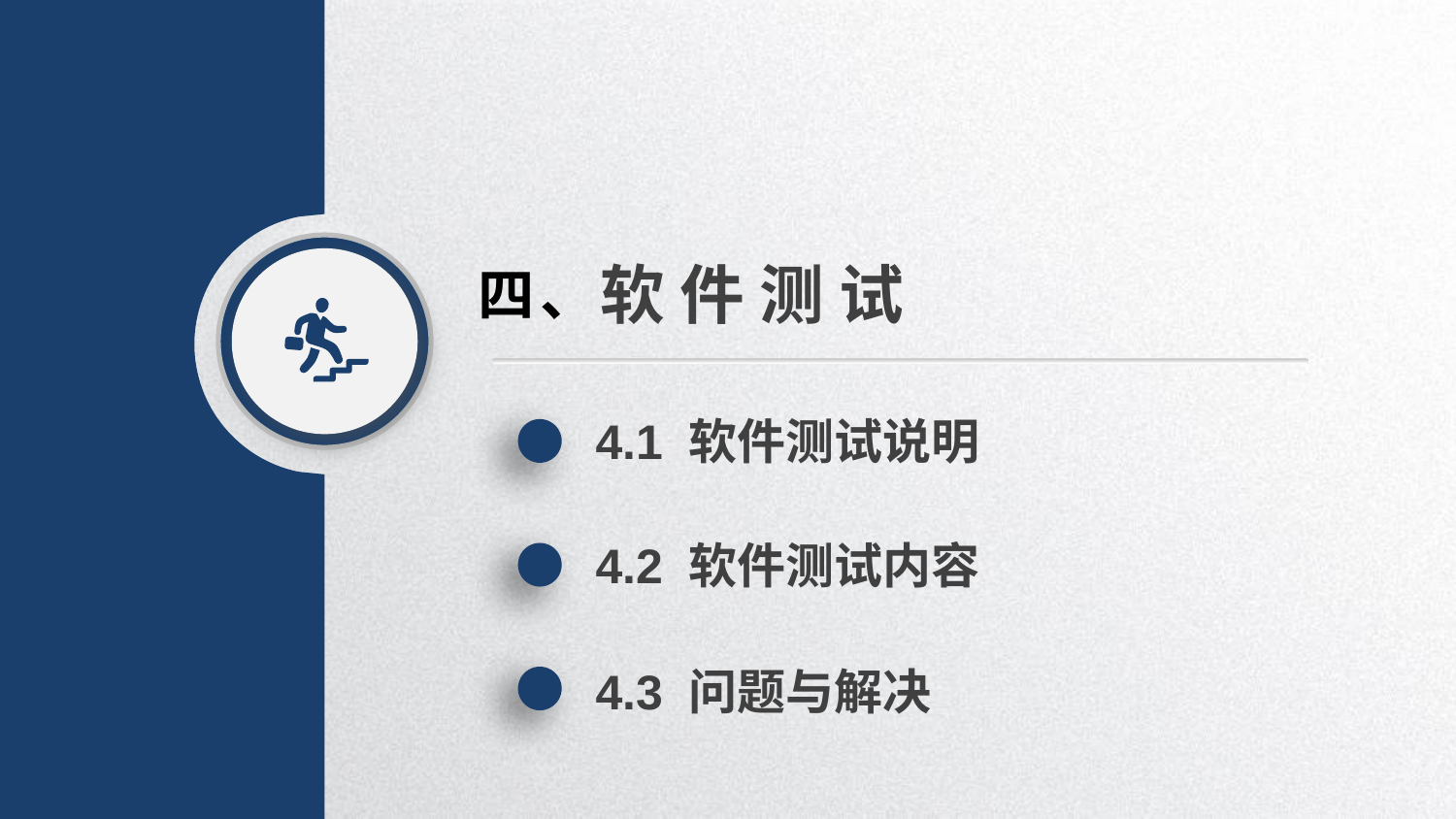

软 件 测 试
四、

4.1 软件测试说明

4.2 软件测试内容

4.3 问题与解决